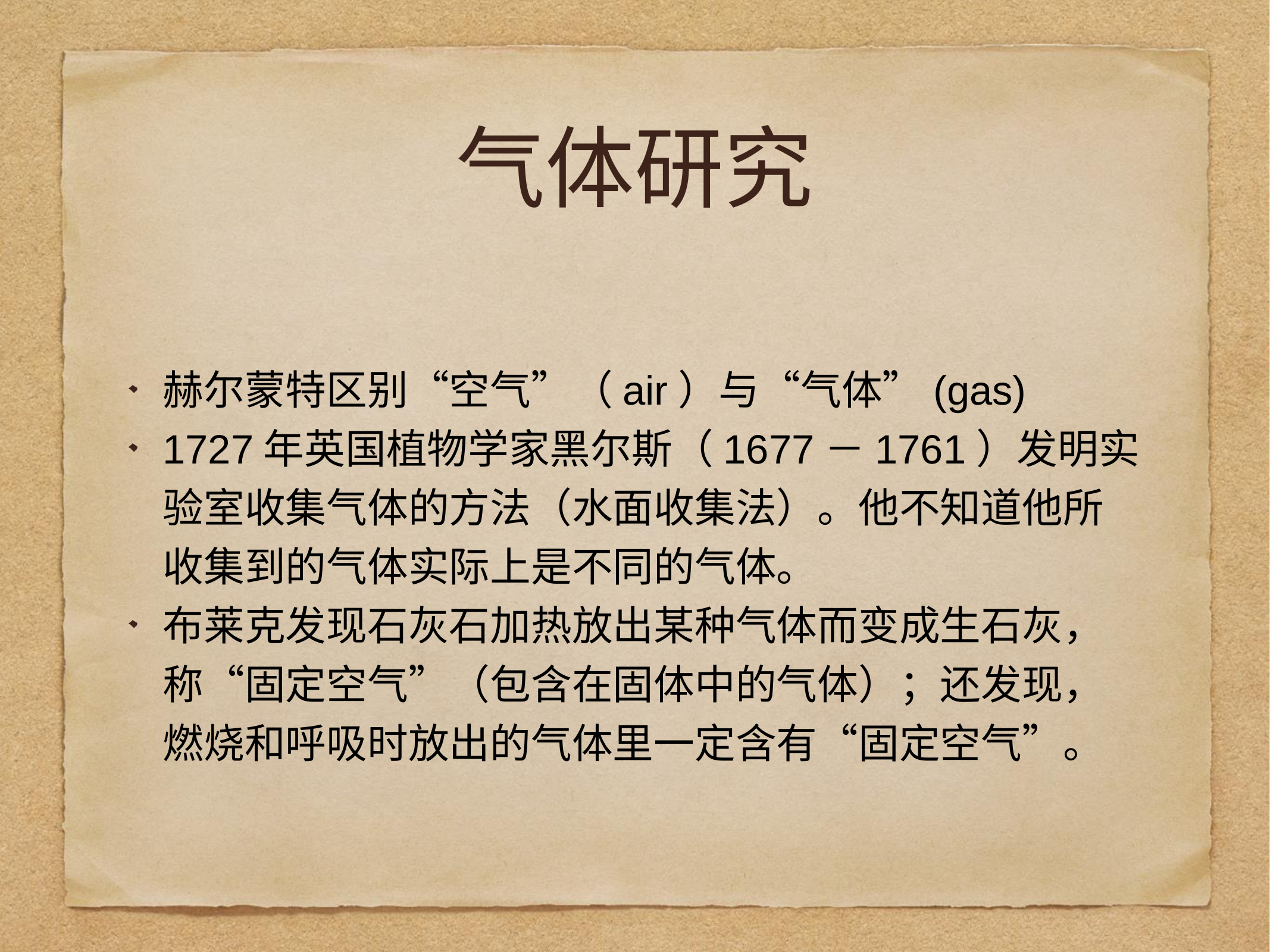

# 气体研究
赫尔蒙特区别“空气”（air）与“气体”(gas)
1727年英国植物学家黑尔斯（1677－1761）发明实验室收集气体的方法（水面收集法）。他不知道他所收集到的气体实际上是不同的气体。
布莱克发现石灰石加热放出某种气体而变成生石灰，称“固定空气”（包含在固体中的气体）；还发现，燃烧和呼吸时放出的气体里一定含有“固定空气”。